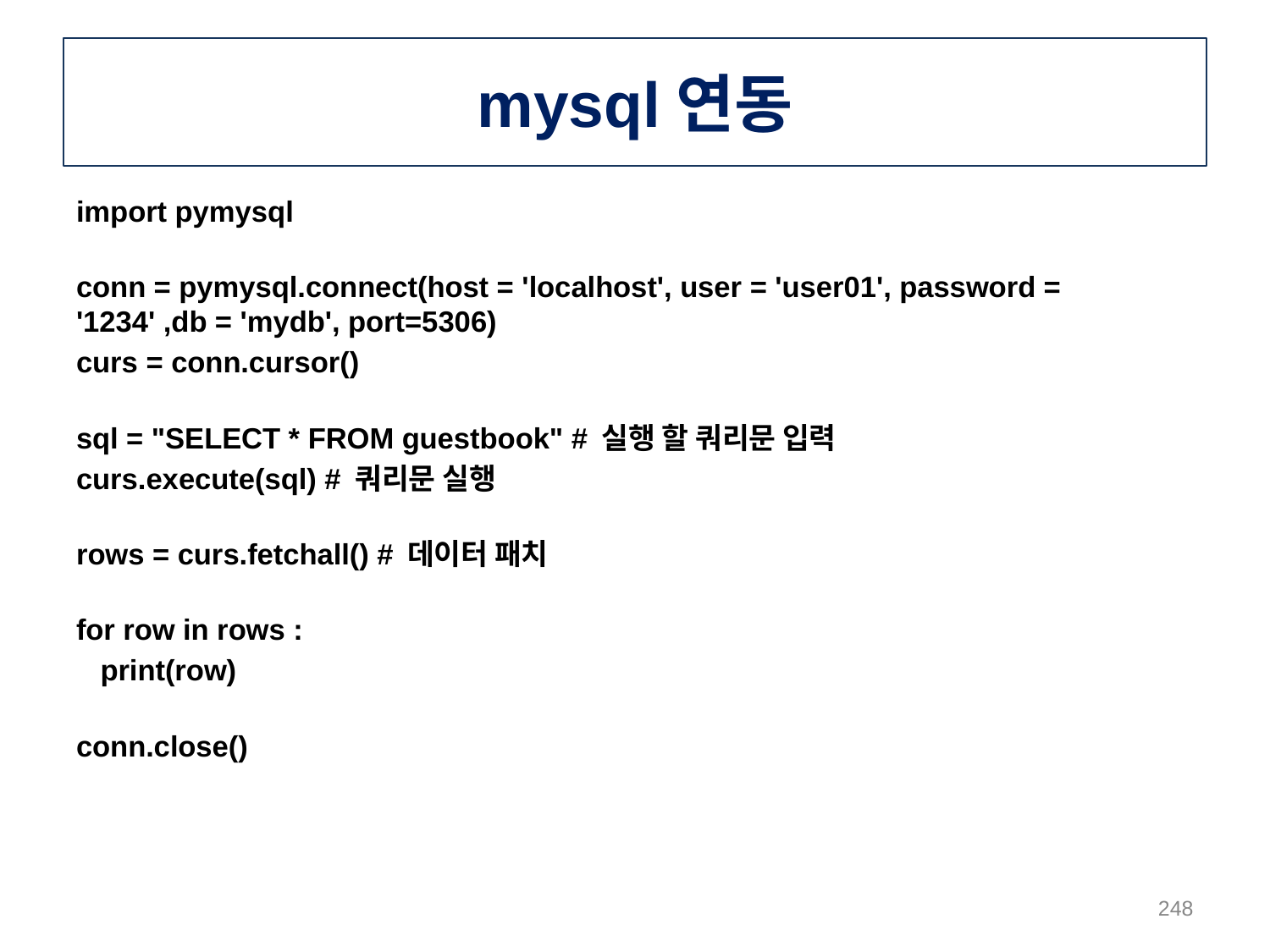

# mysql연동
import pymysql
conn = pymysql.connect(host = 'localhost', user = 'user01', password = '1234' ,db = 'mydb', port=5306)
curs = conn.cursor()
sql = "SELECT * FROM guestbook" # 실행 할 쿼리문 입력
curs.execute(sql) # 쿼리문 실행
rows = curs.fetchall() # 데이터 패치
for row in rows :
   print(row)
conn.close()

248